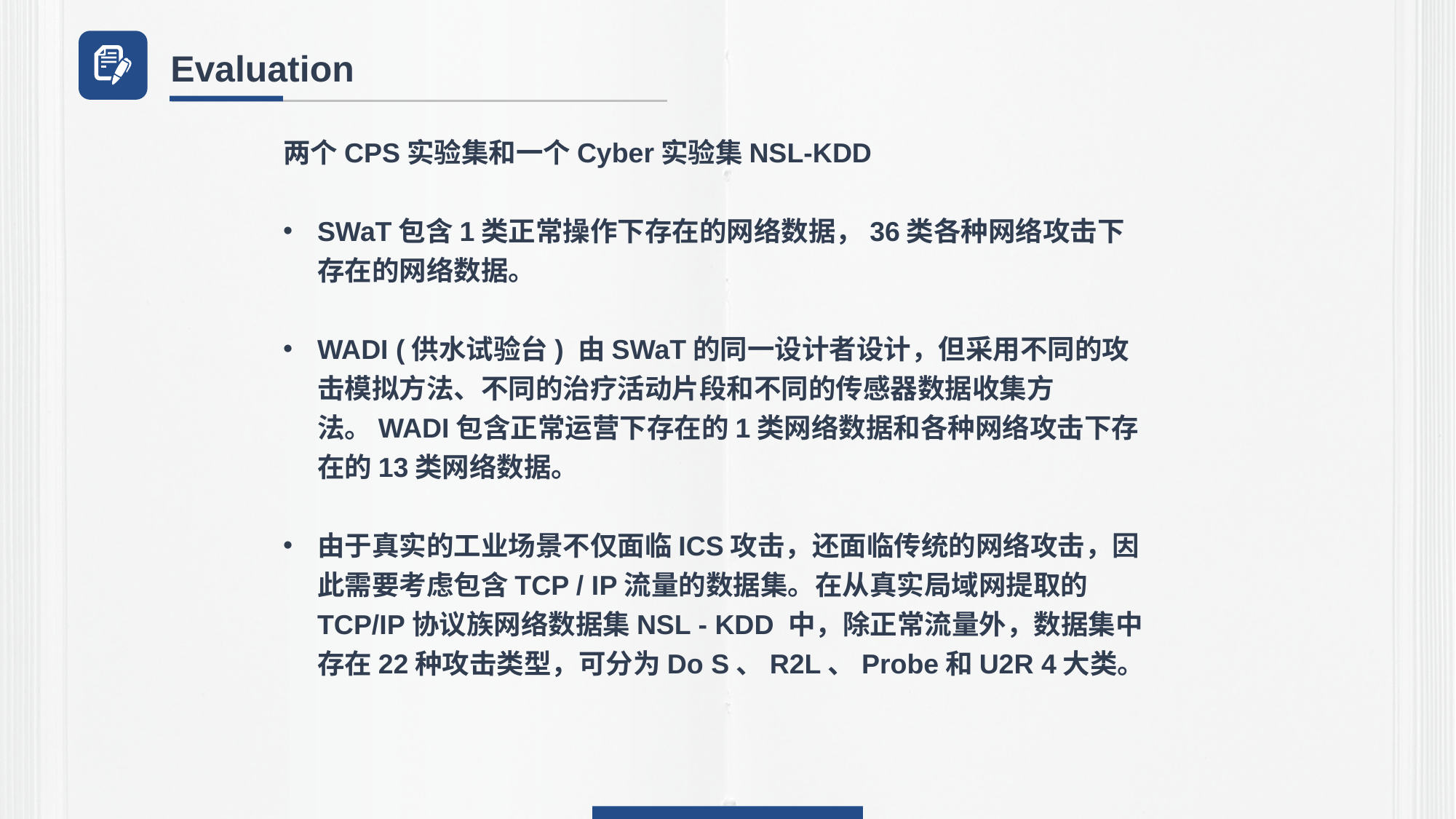

Evaluation

两个CPS实验集和一个Cyber实验集NSL-KDD

SWaT包含1类正常操作下存在的网络数据，36类各种网络攻击下存在的网络数据。

WADI (供水试验台) 由SWaT的同一设计者设计，但采用不同的攻击模拟方法、不同的治疗活动片段和不同的传感器数据收集方法。WADI包含正常运营下存在的1类网络数据和各种网络攻击下存在的13类网络数据。

由于真实的工业场景不仅面临ICS攻击，还面临传统的网络攻击，因此需要考虑包含TCP / IP流量的数据集。在从真实局域网提取的TCP/IP协议族网络数据集NSL - KDD 中，除正常流量外，数据集中存在22种攻击类型，可分为Do S、R2L、Probe和U2R 4大类。